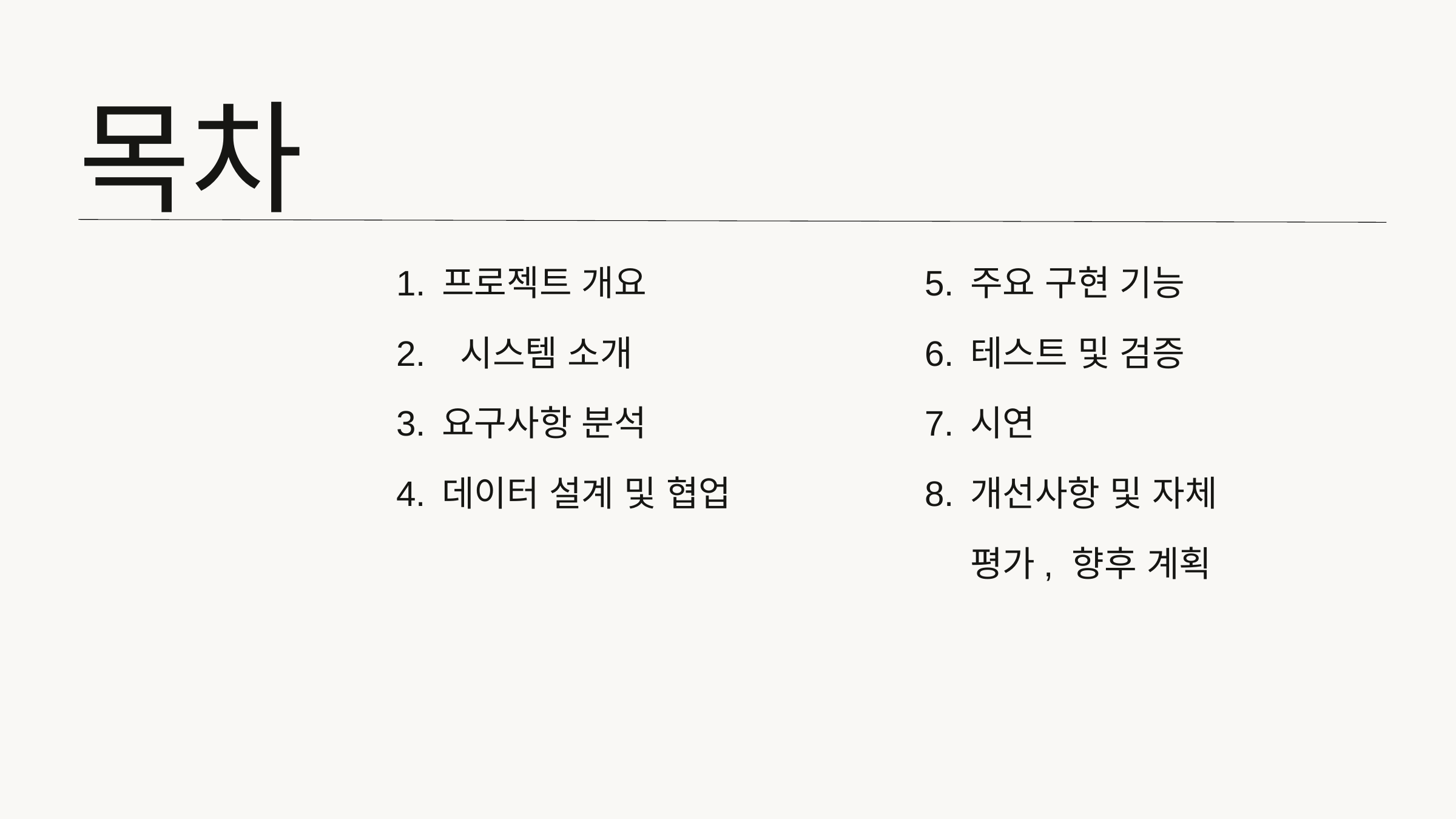

목차

프로젝트 개요
 시스템 소개
요구사항 분석
데이터 설계 및 협업

주요 구현 기능
테스트 및 검증
시연
개선사항 및 자체
평가, 향후 계획